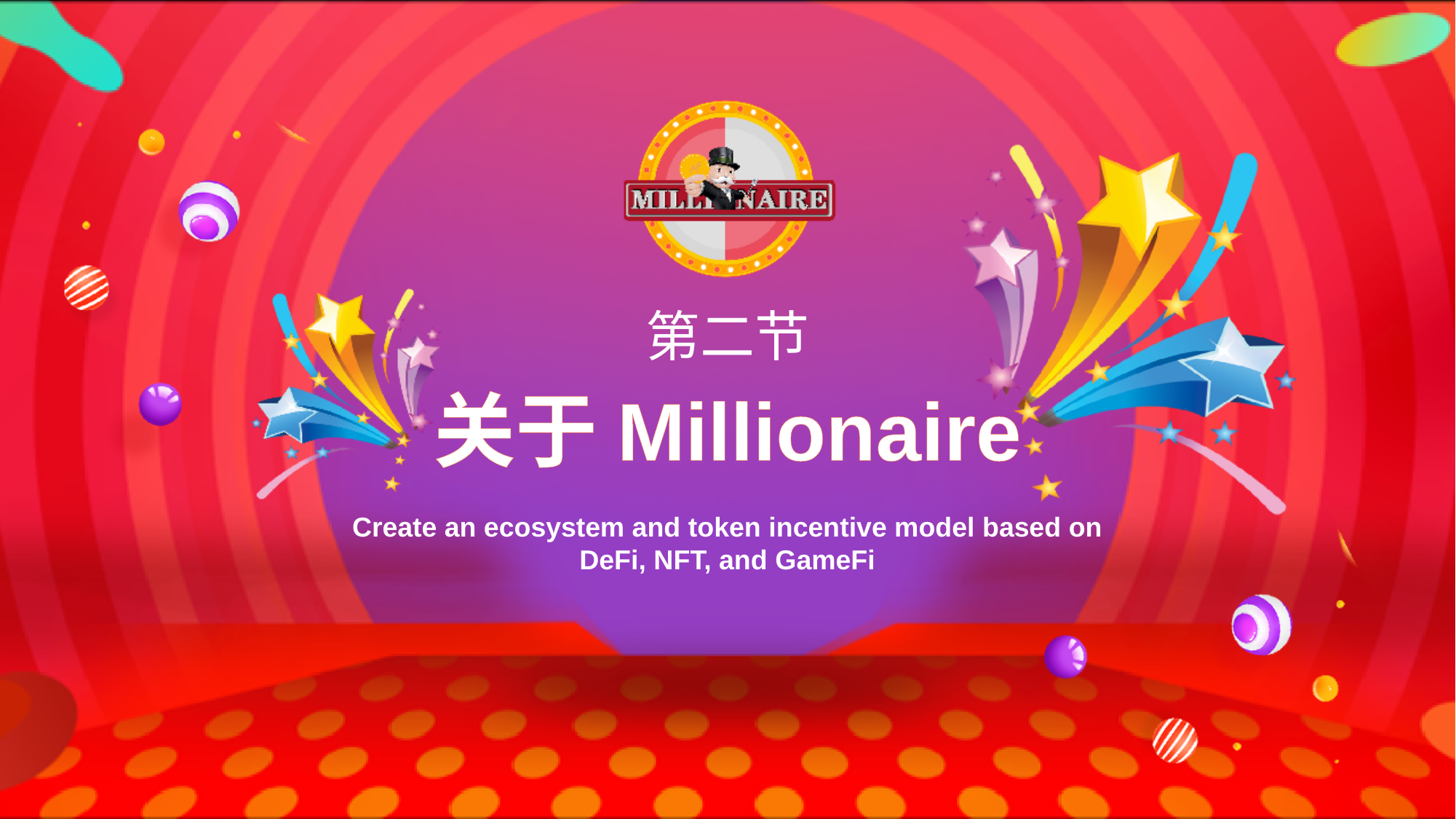

第二节
关于Millionaire
Create an ecosystem and token incentive model based on DeFi, NFT, and GameFi